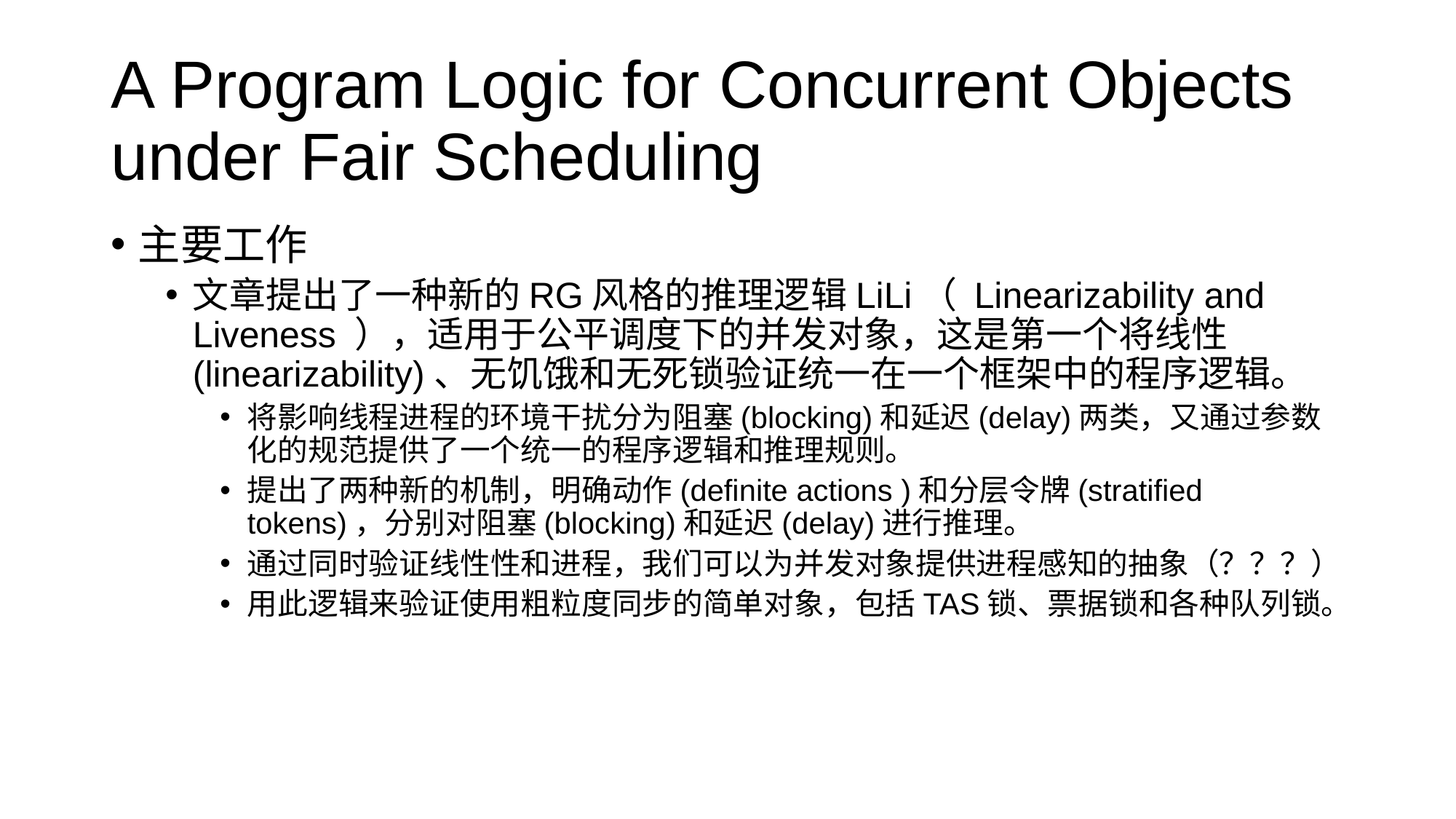

# A Program Logic for Concurrent Objects under Fair Scheduling
主要工作
文章提出了一种新的RG风格的推理逻辑LiLi（ Linearizability and Liveness ），适用于公平调度下的并发对象，这是第一个将线性(linearizability)、无饥饿和无死锁验证统一在一个框架中的程序逻辑。
将影响线程进程的环境干扰分为阻塞(blocking)和延迟(delay)两类，又通过参数化的规范提供了一个统一的程序逻辑和推理规则。
提出了两种新的机制，明确动作(definite actions )和分层令牌(stratified tokens)，分别对阻塞(blocking)和延迟(delay)进行推理。
通过同时验证线性性和进程，我们可以为并发对象提供进程感知的抽象（？？？）
用此逻辑来验证使用粗粒度同步的简单对象，包括TAS锁、票据锁和各种队列锁。